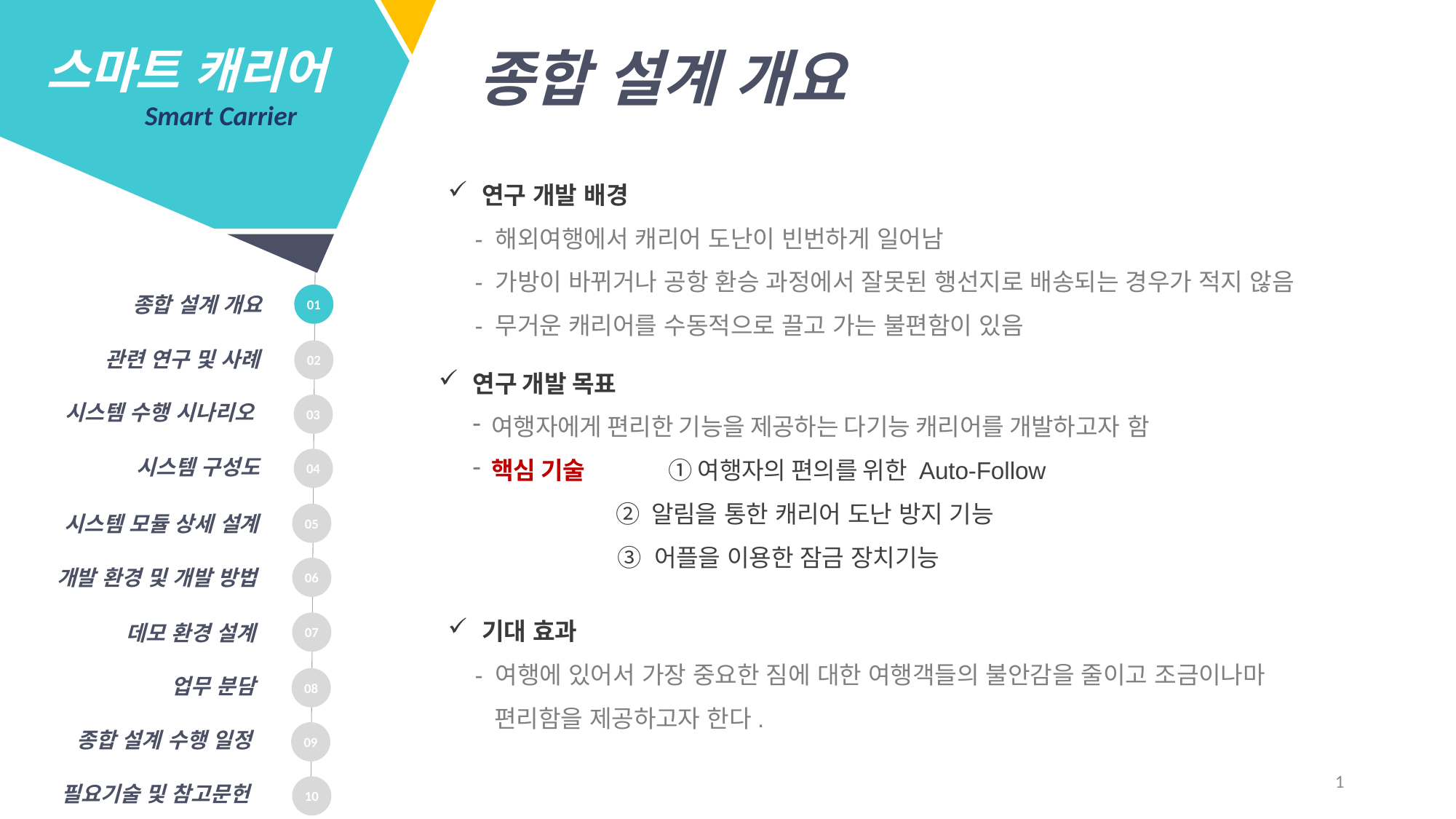

스마트 캐리어
           Smart Carrier
종합 설계 개요
연구 개발 배경
    - 해외여행에서 캐리어 도난이 빈번하게 일어남
    - 가방이 바뀌거나 공항 환승 과정에서 잘못된 행선지로 배송되는 경우가 적지 않음
    - 무거운 캐리어를 수동적으로 끌고 가는 불편함이 있음
01
종합 설계 개요
02
관련 연구 및 사례
연구 개발 목표
여행자에게 편리한 기능을 제공하는 다기능 캐리어를 개발하고자 함
핵심 기술	① 여행자의 편의를 위한 Auto-Follow
② 알림을 통한 캐리어 도난 방지 기능
③ 어플을 이용한 잠금 장치기능
시스템 수행 시나리오
03
시스템 구성도
04
05
시스템 모듈 상세 설계
06
개발 환경 및 개발 방법
기대 효과
    - 여행에 있어서 가장 중요한 짐에 대한 여행객들의 불안감을 줄이고 조금이나마
      편리함을 제공하고자 한다.
07
데모 환경 설계
업무 분담
08
종합 설계 수행 일정
09
1
필요기술 및 참고문헌
10